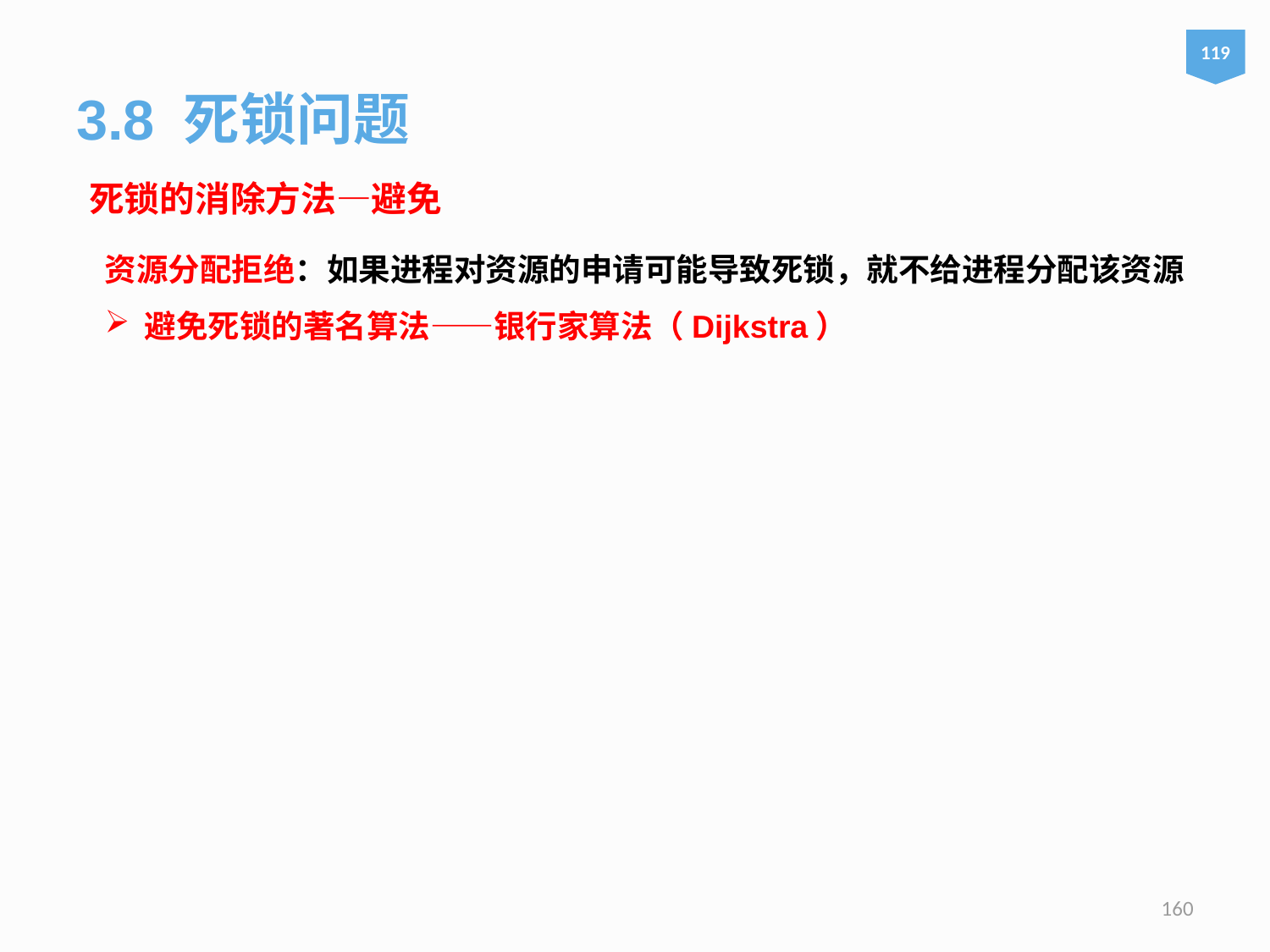

119
3.8 死锁问题
死锁的消除方法—避免

资源分配拒绝：如果进程对资源的申请可能导致死锁，就不给进程分配该资源
避免死锁的著名算法——银行家算法（Dijkstra）
160